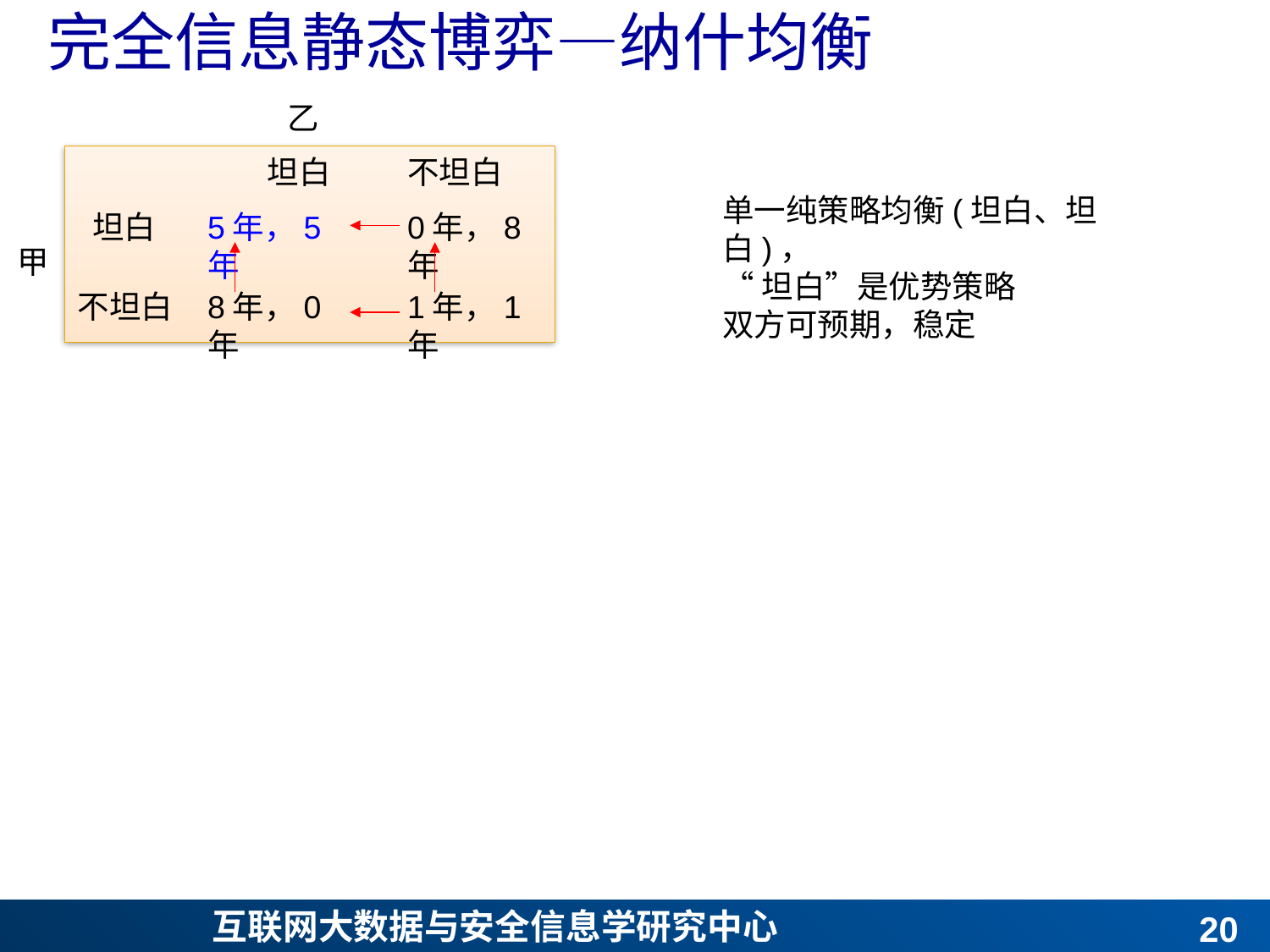

# 完全信息静态博弈—纳什均衡
乙

坦白
不坦白
单一纯策略均衡(坦白、坦白)，
“坦白”是优势策略
双方可预期，稳定
坦白
5年，5年
0年，8年
甲
不坦白
8年，0年
1年，1年
20